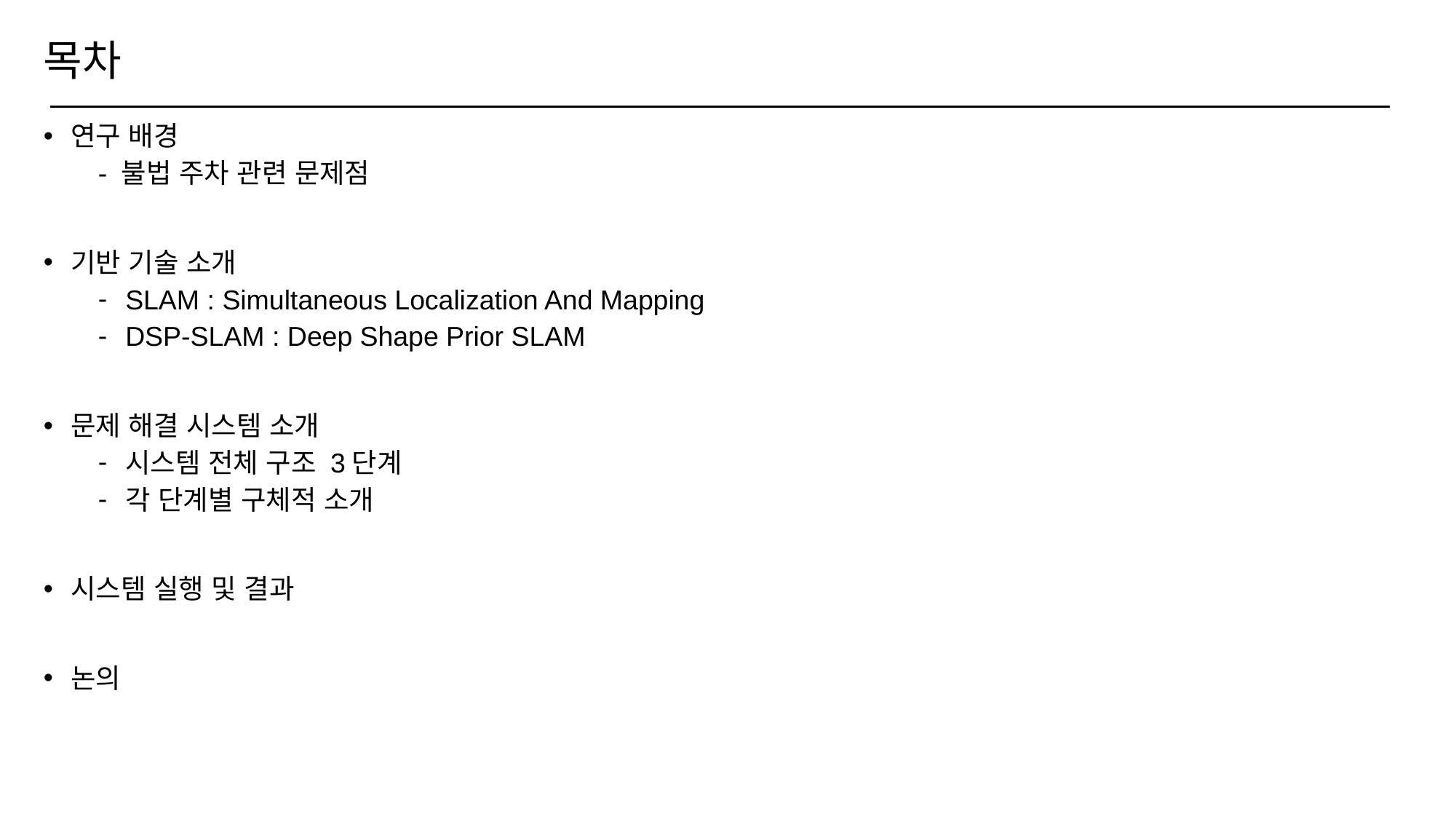

# 목차
연구 배경
- 불법 주차 관련 문제점

기반 기술 소개
SLAM : Simultaneous Localization And Mapping
DSP-SLAM : Deep Shape Prior SLAM

문제 해결 시스템 소개
시스템 전체 구조 3단계
각 단계별 구체적 소개

시스템 실행 및 결과

논의